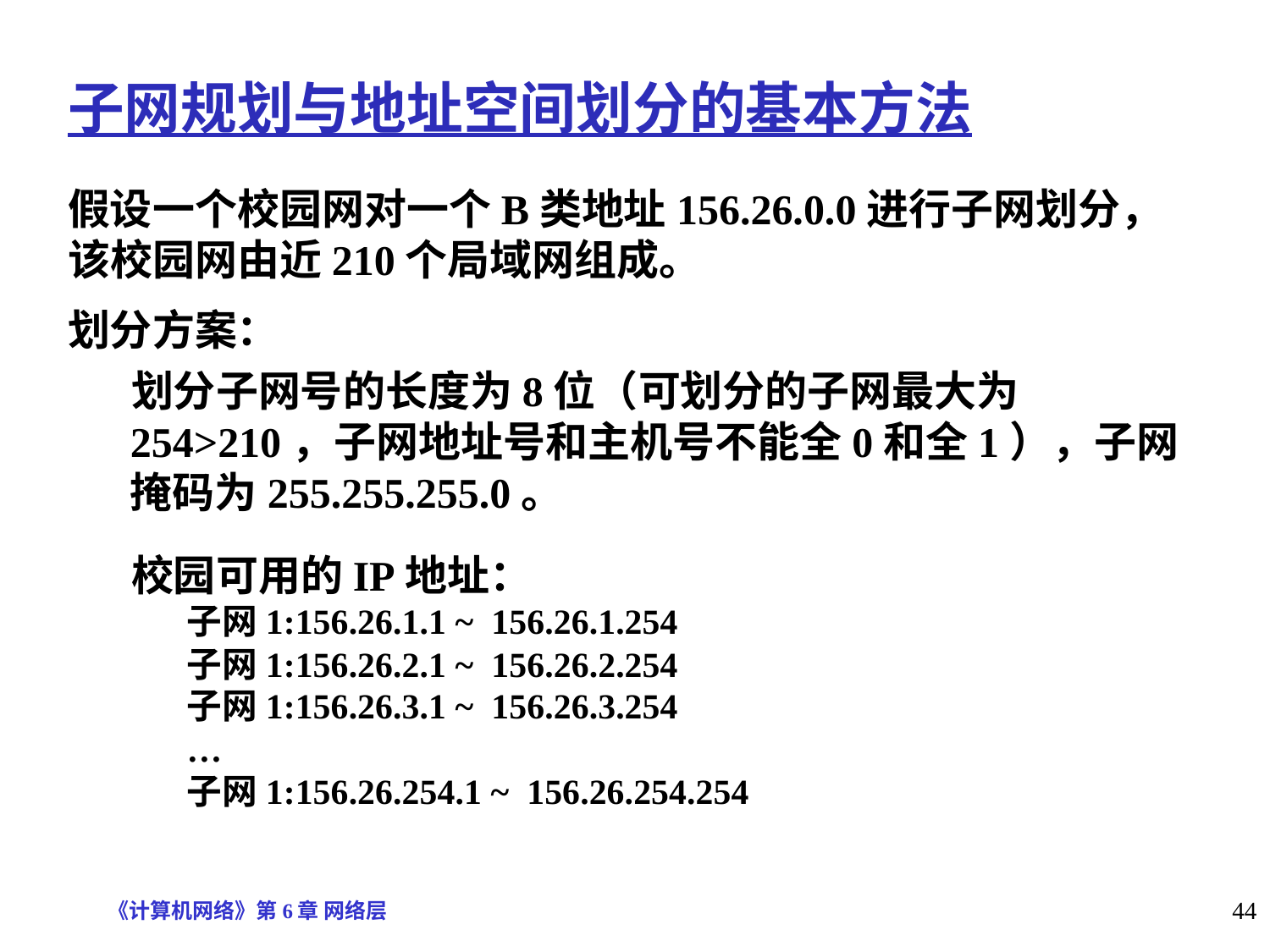

子网规划与地址空间划分的基本方法
假设一个校园网对一个B类地址156.26.0.0进行子网划分，该校园网由近210个局域网组成。
划分方案：
划分子网号的长度为8位（可划分的子网最大为254>210，子网地址号和主机号不能全0和全1），子网掩码为255.255.255.0。
校园可用的IP地址：
子网1:156.26.1.1 ~  156.26.1.254
子网1:156.26.2.1 ~  156.26.2.254
子网1:156.26.3.1 ~  156.26.3.254
…
子网1:156.26.254.1 ~  156.26.254.254

《计算机网络》第6章 网络层
44